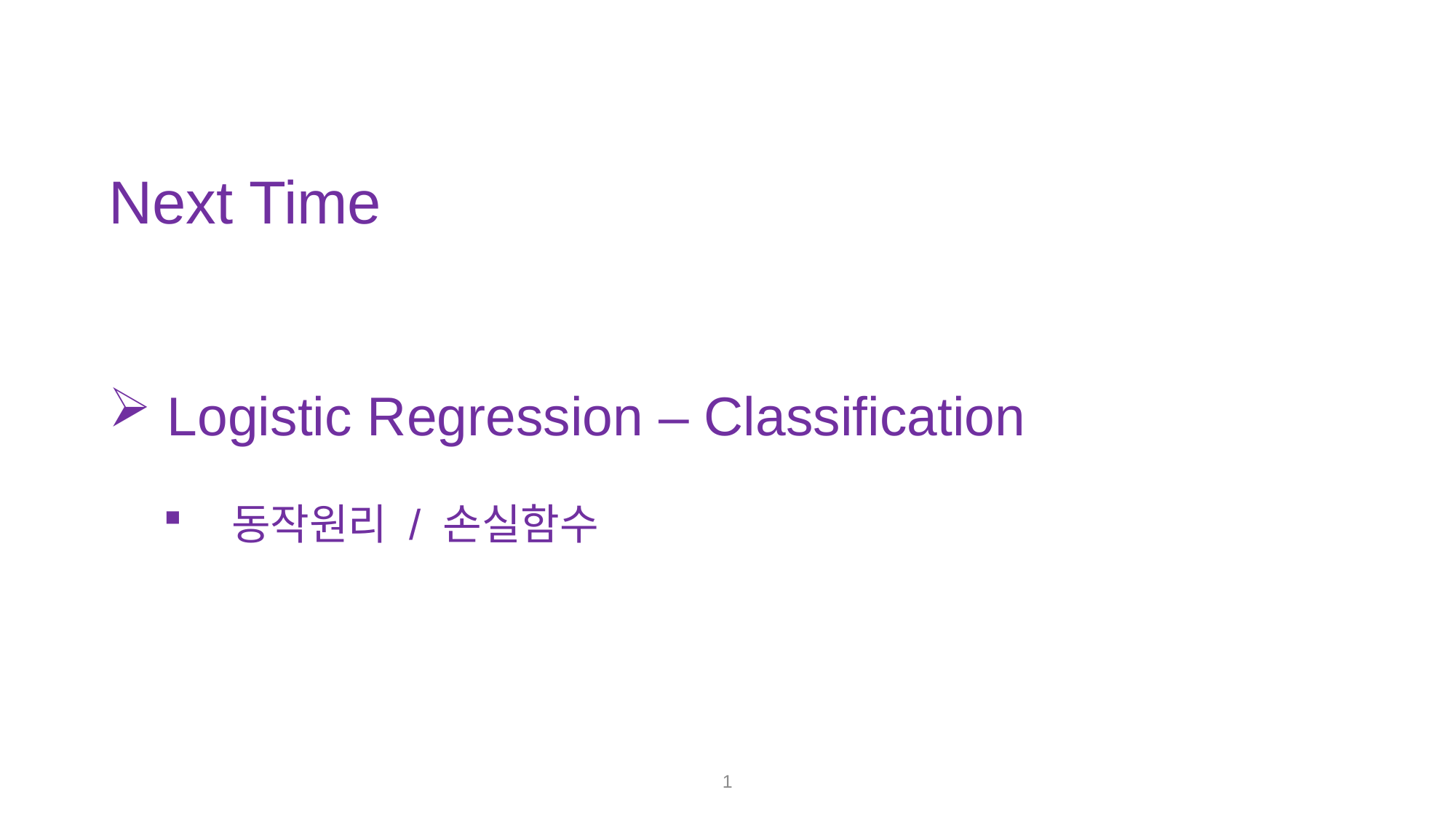

Next Time

 Logistic Regression – Classification

동작원리 / 손실함수

1